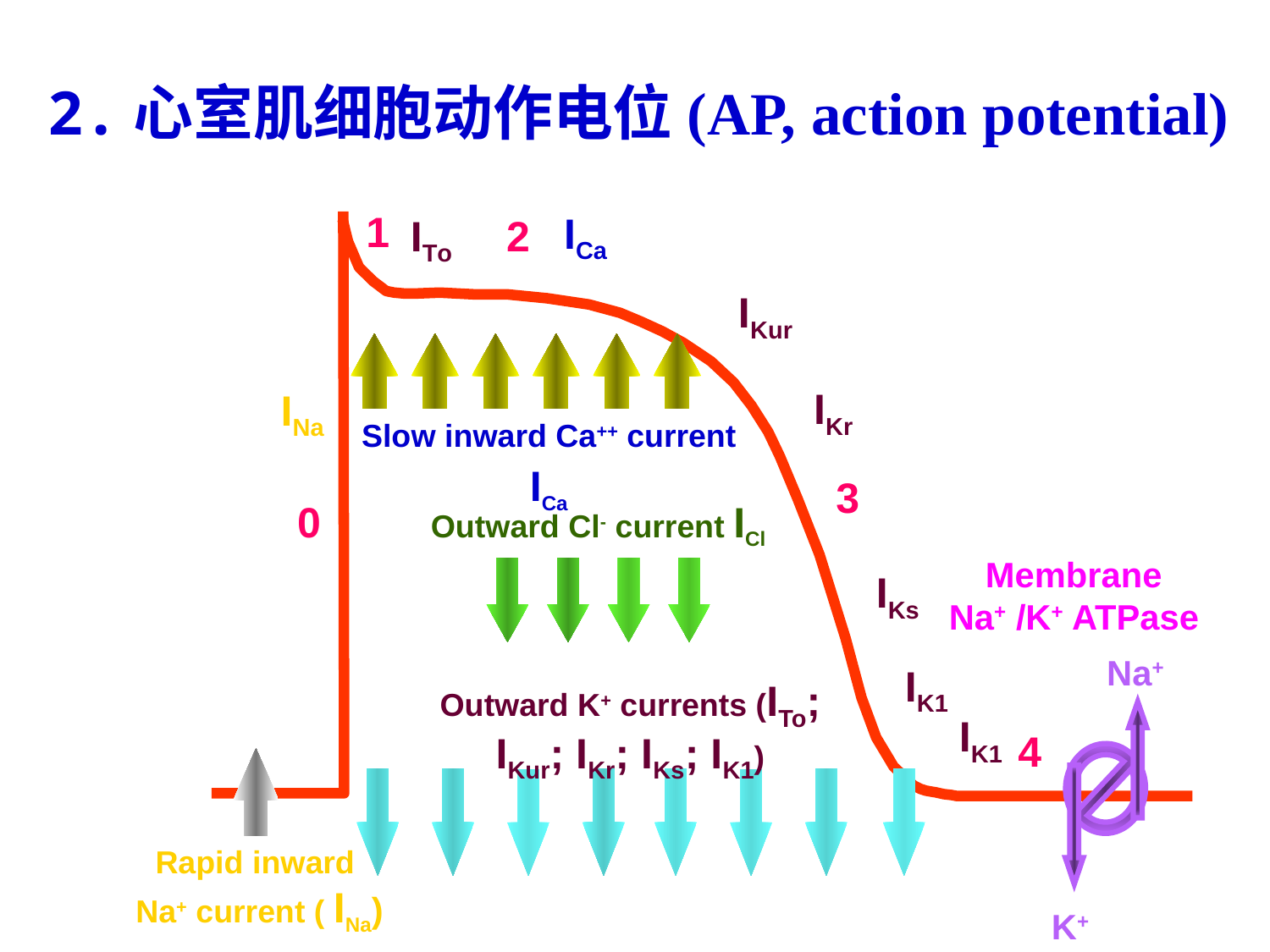

2.心室肌细胞动作电位(AP, action potential)
1
 ITo
 IKur
 IKr
3
 IKs
 IK1
 IK1
4

Outward Cl- current ICl

Outward K+ currents (ITo; IKur; IKr; IKs; IK1)

 ICa
2

Slow inward Ca++ current ICa

 INa
 0

Rapid inward
Na+ current ( INa)
Membrane
Na+ /K+ ATPase
Na+

K+